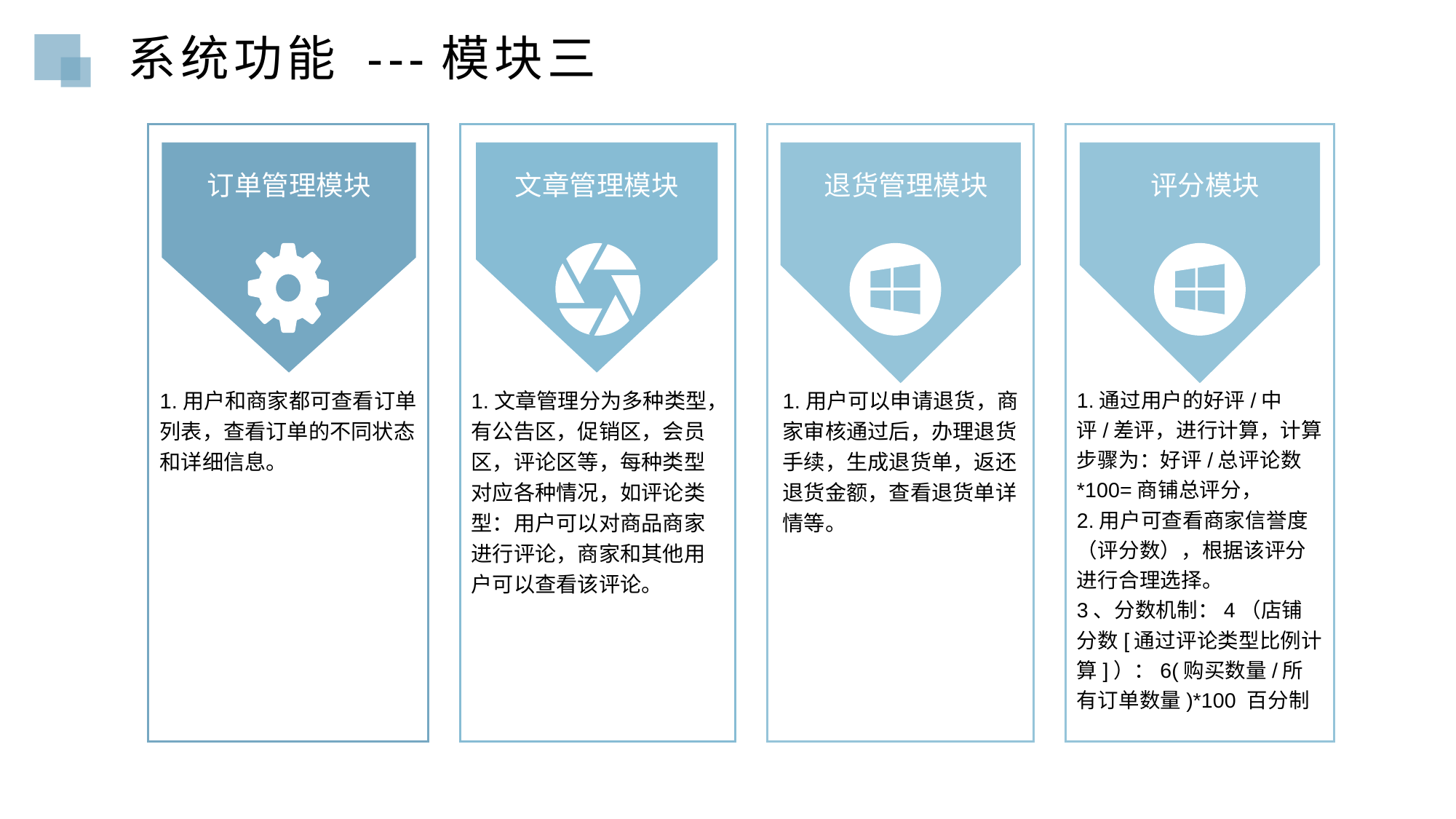

系统功能 ---模块三

订单管理模块
文章管理模块
退货管理模块
1.用户和商家都可查看订单列表，查看订单的不同状态和详细信息。
1.文章管理分为多种类型，有公告区，促销区，会员区，评论区等，每种类型对应各种情况，如评论类型：用户可以对商品商家进行评论，商家和其他用户可以查看该评论。
1.用户可以申请退货，商家审核通过后，办理退货手续，生成退货单，返还退货金额，查看退货单详情等。

1.通过用户的好评/中评/差评，进行计算，计算步骤为：好评/总评论数*100=商铺总评分，
2.用户可查看商家信誉度（评分数），根据该评分进行合理选择。
3、分数机制：4（店铺分数[通过评论类型比例计算]）：6(购买数量/所有订单数量)*100 百分制
评分模块